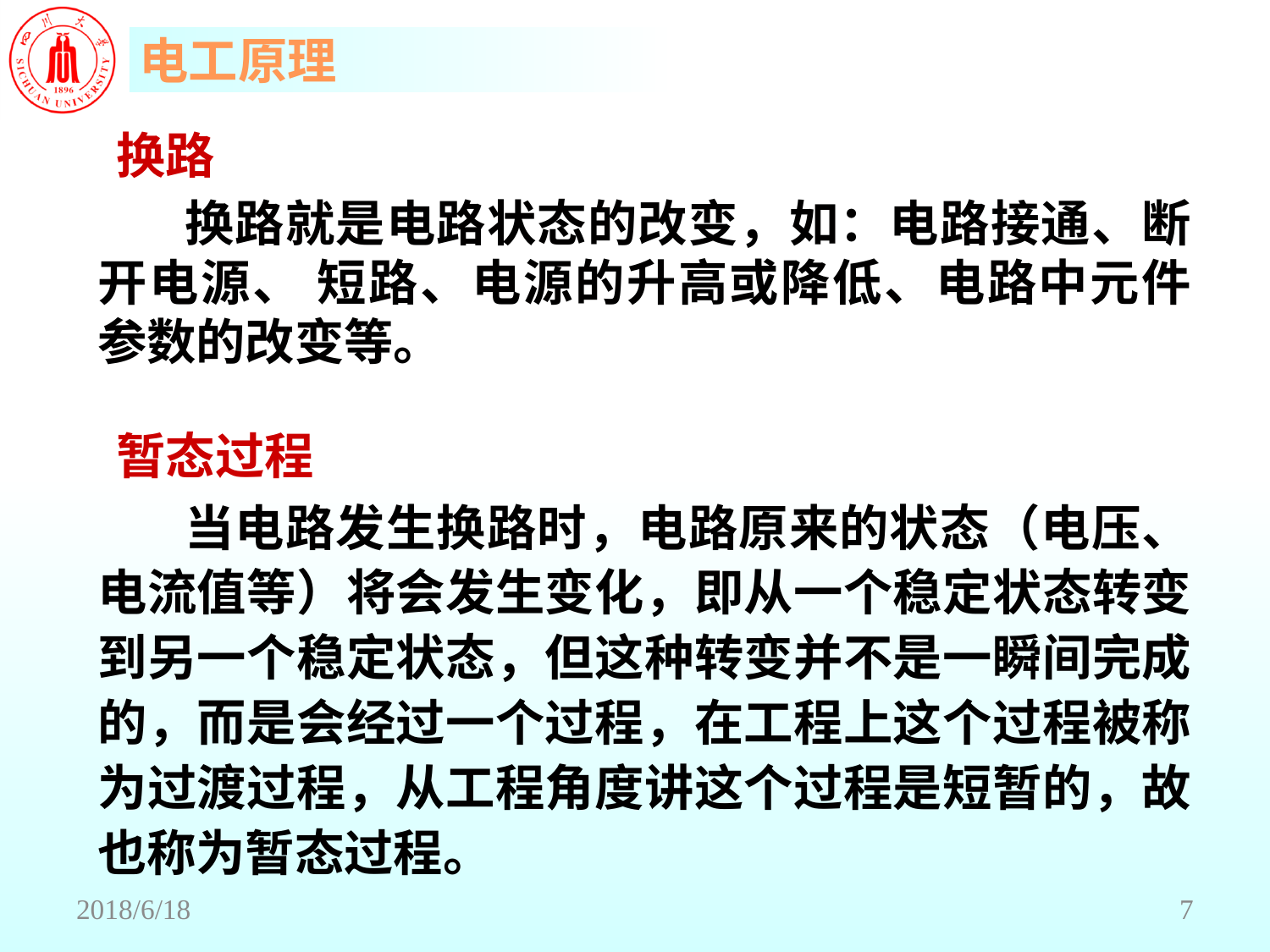

换路
      换路就是电路状态的改变，如：电路接通、断开电源、 短路、电源的升高或降低、电路中元件参数的改变等。
暂态过程

      当电路发生换路时，电路原来的状态（电压、电流值等）将会发生变化，即从一个稳定状态转变到另一个稳定状态，但这种转变并不是一瞬间完成的，而是会经过一个过程，在工程上这个过程被称为过渡过程，从工程角度讲这个过程是短暂的，故也称为暂态过程。

2018/6/18
7